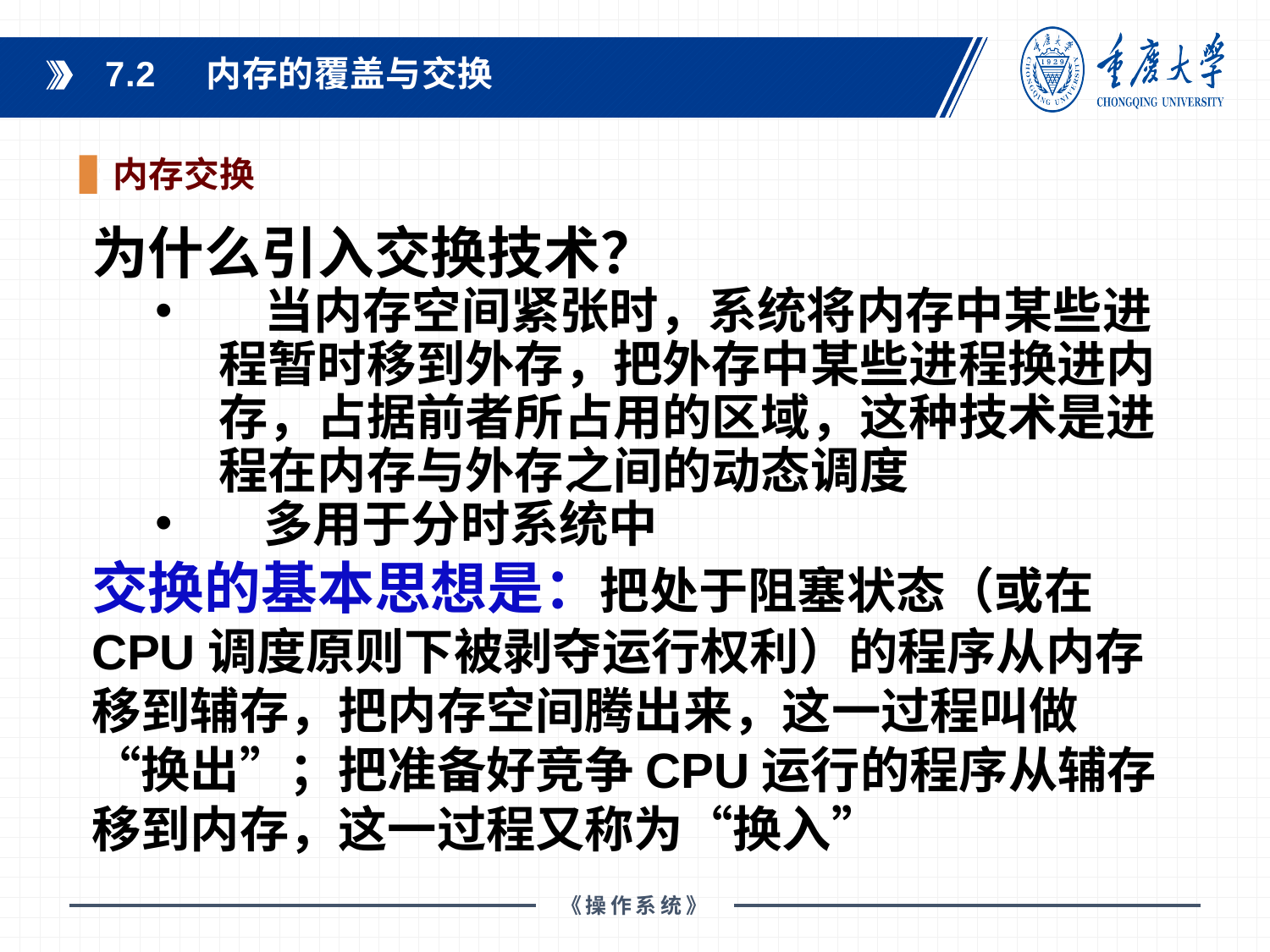

7.2    内存的覆盖与交换
内存交换

课程教材：
为什么引入交换技术？
   当内存空间紧张时，系统将内存中某些进程暂时移到外存，把外存中某些进程换进内存，占据前者所占用的区域，这种技术是进程在内存与外存之间的动态调度
   多用于分时系统中
交换的基本思想是：把处于阻塞状态（或在CPU调度原则下被剥夺运行权利）的程序从内存移到辅存，把内存空间腾出来，这一过程叫做“换出”；把准备好竞争CPU运行的程序从辅存移到内存，这一过程又称为“换入”